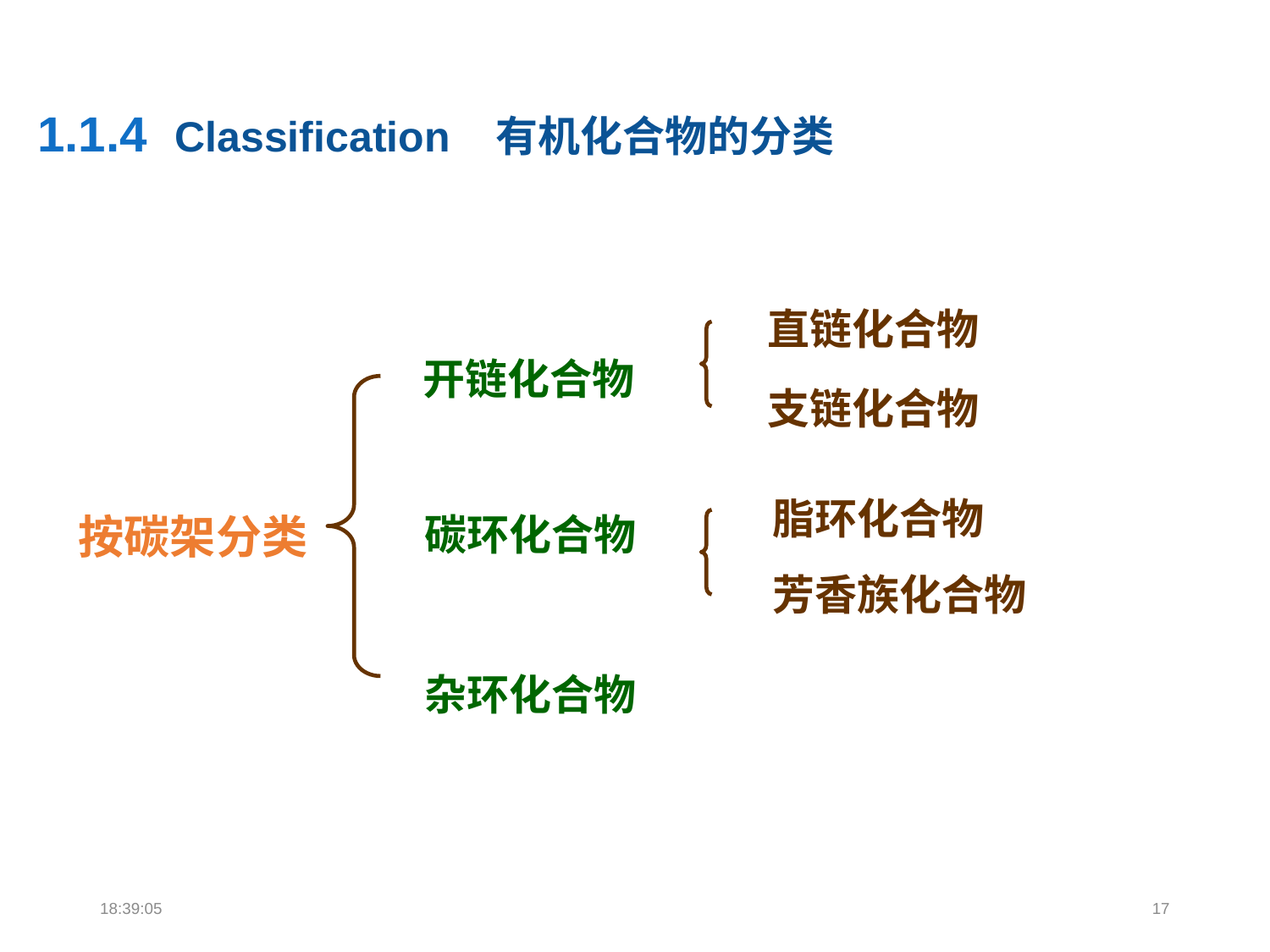

1.1.4  Classification   有机化合物的分类
直链化合物

开链化合物

支链化合物
脂环化合物
按碳架分类
碳环化合物

芳香族化合物
杂环化合物
18:39:05
17